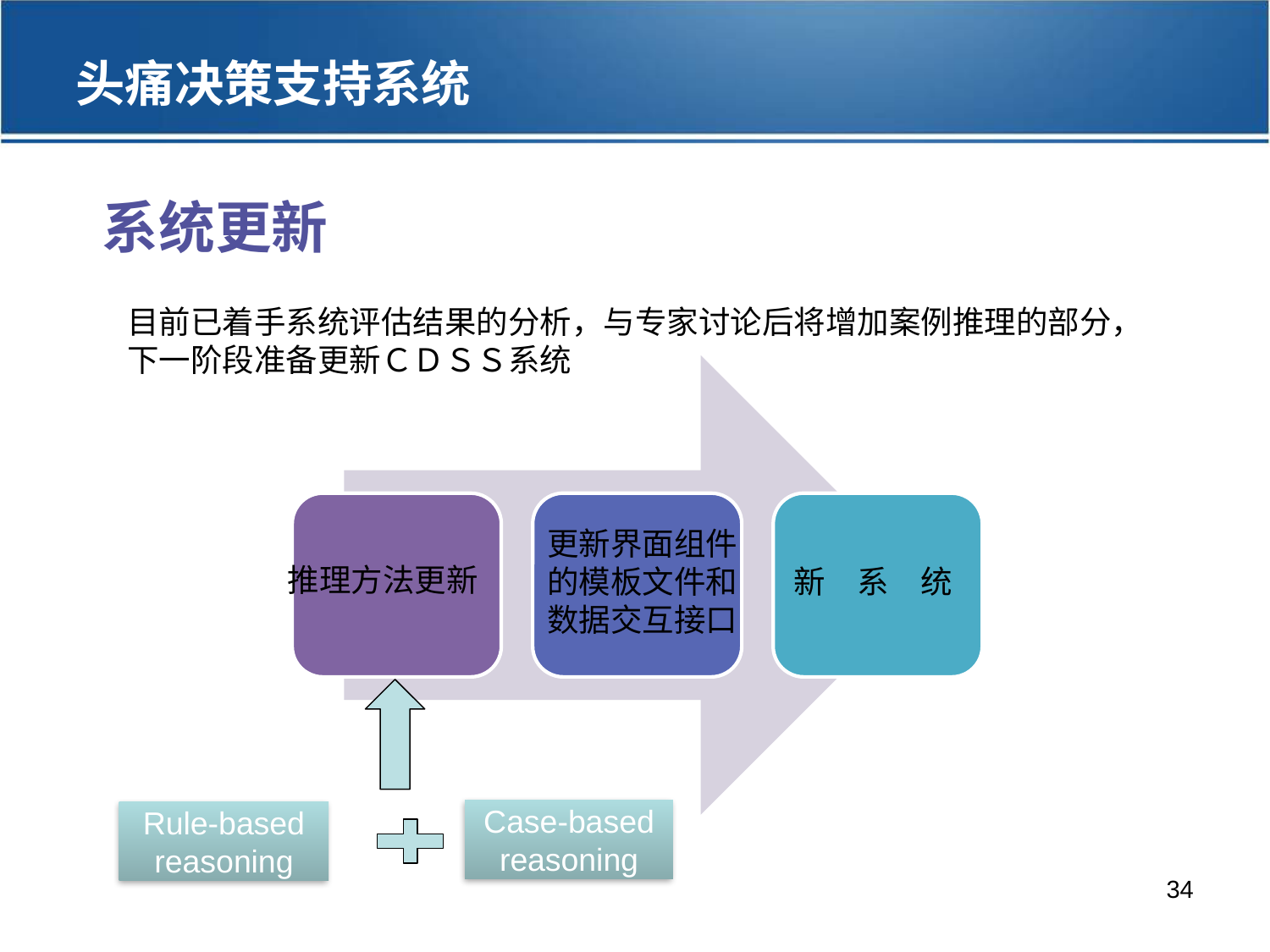

头痛决策支持系统
系统更新
目前已着手系统评估结果的分析，与专家讨论后将增加案例推理的部分，下一阶段准备更新ＣＤＳＳ系统

更新界面组件的模板文件和数据交互接口
推理方法更新
新　系　统

Case-based reasoning
Rule-based reasoning

34